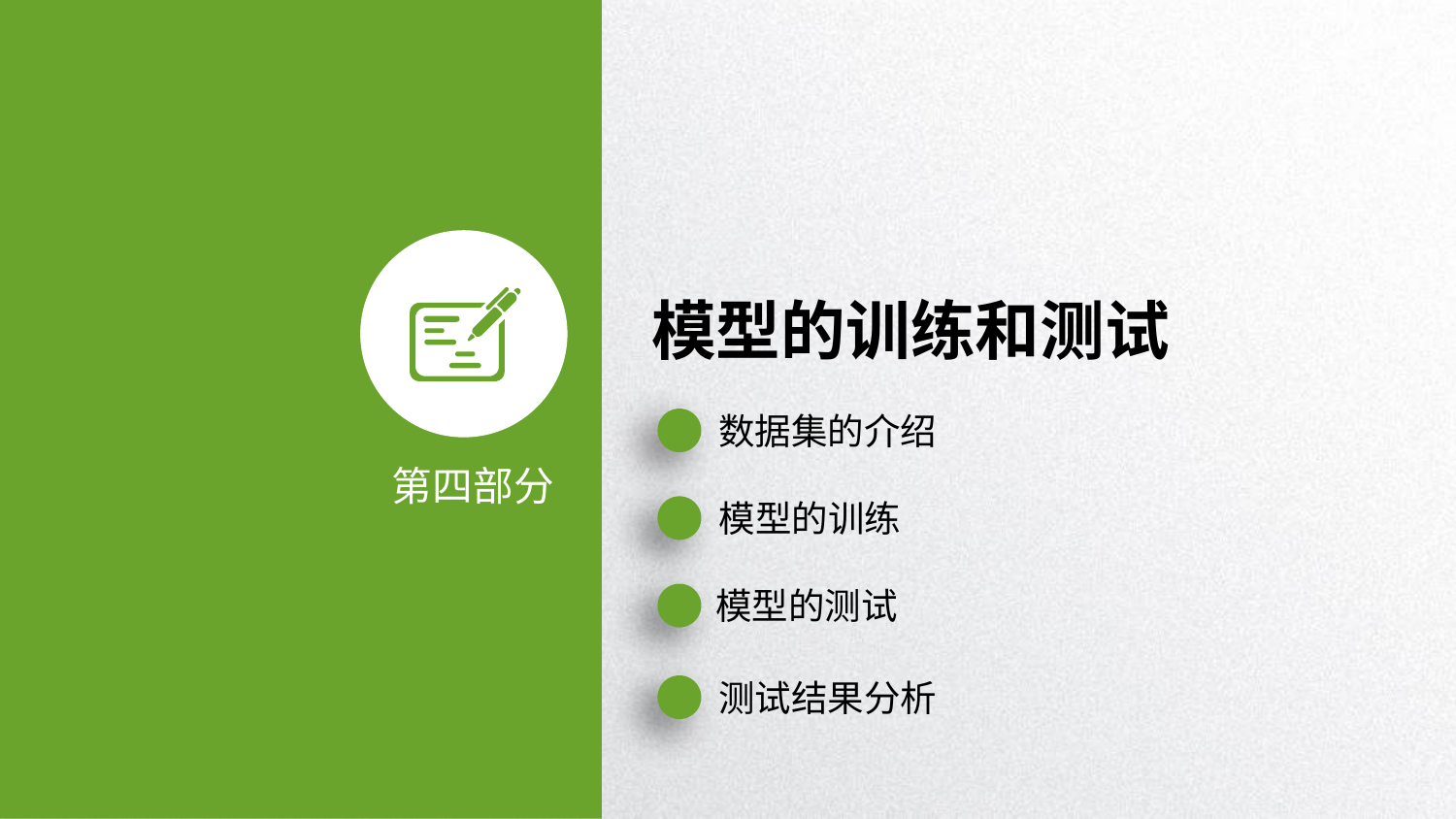

模型的训练和测试
数据集的介绍

第四部分
模型的训练

模型的测试

测试结果分析